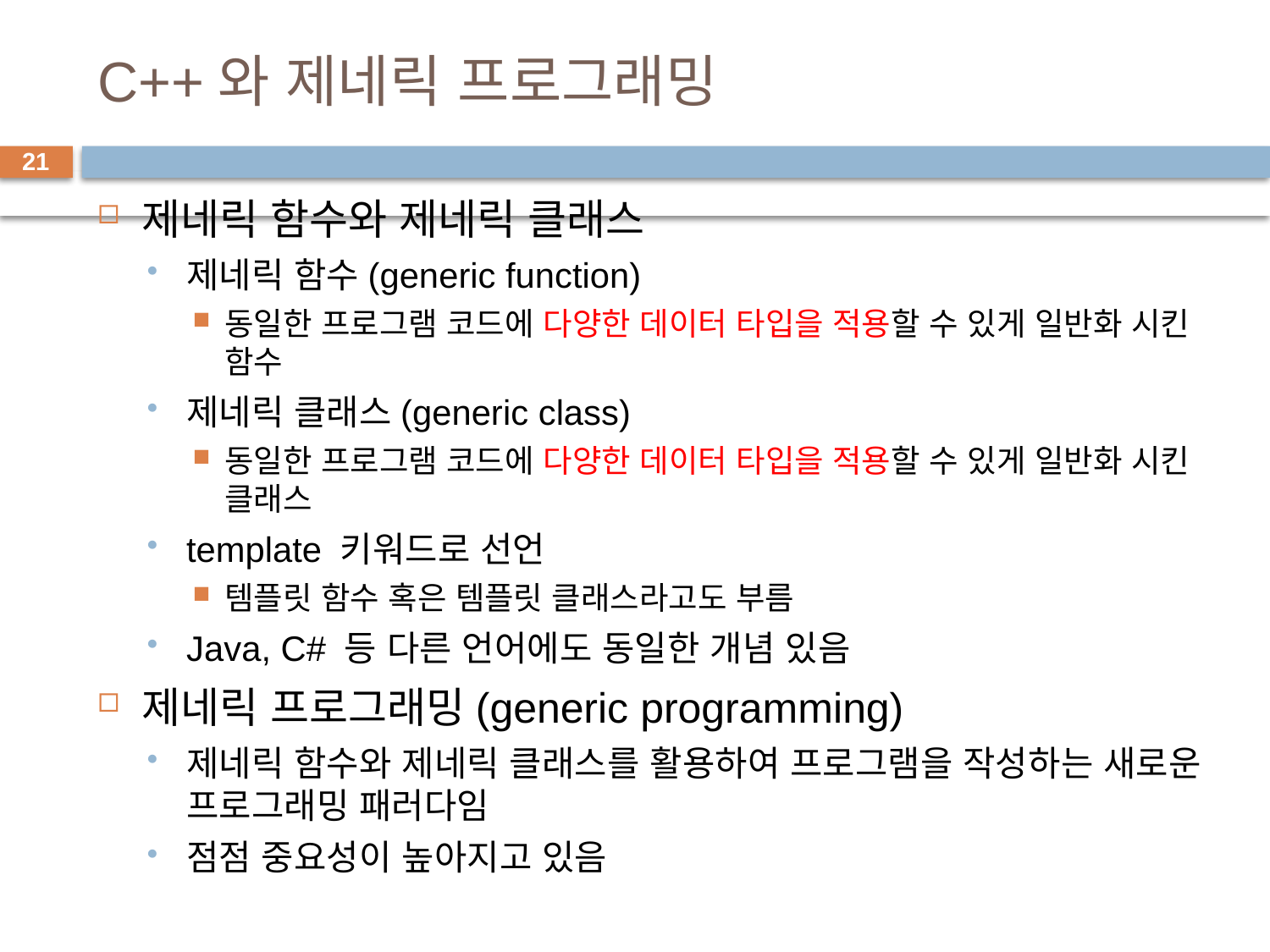

# C++와 제네릭 프로그래밍
21
제네릭 함수와 제네릭 클래스
제네릭 함수(generic function)
동일한 프로그램 코드에 다양한 데이터 타입을 적용할 수 있게 일반화 시킨 함수
제네릭 클래스(generic class)
동일한 프로그램 코드에 다양한 데이터 타입을 적용할 수 있게 일반화 시킨 클래스
template 키워드로 선언
템플릿 함수 혹은 템플릿 클래스라고도 부름
Java, C# 등 다른 언어에도 동일한 개념 있음
제네릭 프로그래밍(generic programming)
제네릭 함수와 제네릭 클래스를 활용하여 프로그램을 작성하는 새로운 프로그래밍 패러다임
점점 중요성이 높아지고 있음